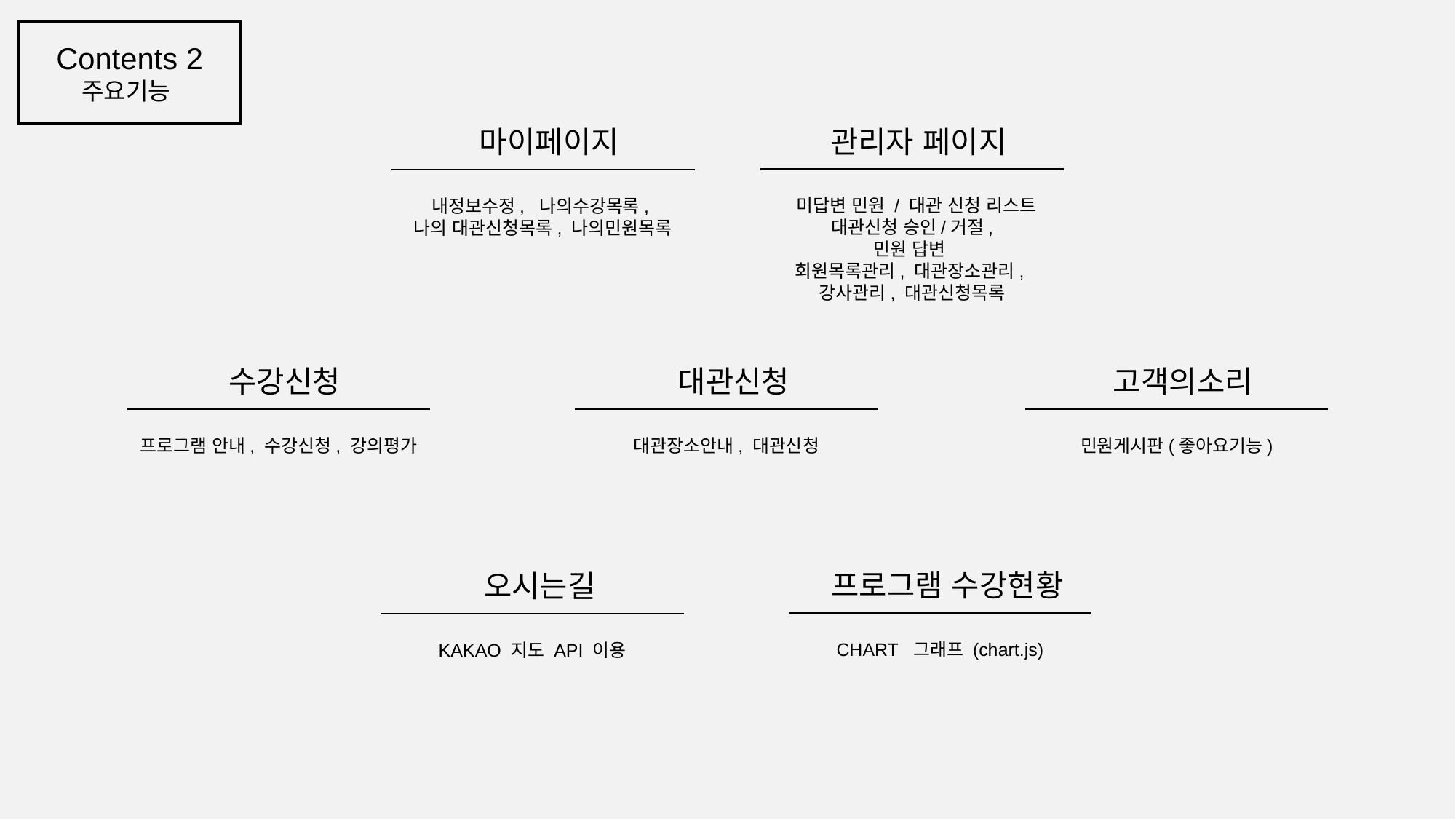

Contents 2
      주요기능
관리자 페이지
 미답변 민원 / 대관 신청 리스트
대관신청 승인/거절,
민원 답변
회원목록관리, 대관장소관리,
강사관리, 대관신청목록
마이페이지
내정보수정,  나의수강목록,
나의 대관신청목록, 나의민원목록
수강신청
프로그램 안내, 수강신청, 강의평가
대관신청
대관장소안내, 대관신청
고객의소리
민원게시판(좋아요기능)
프로그램 수강현황
CHART  그래프 (chart.js)
오시는길
KAKAO 지도 API 이용